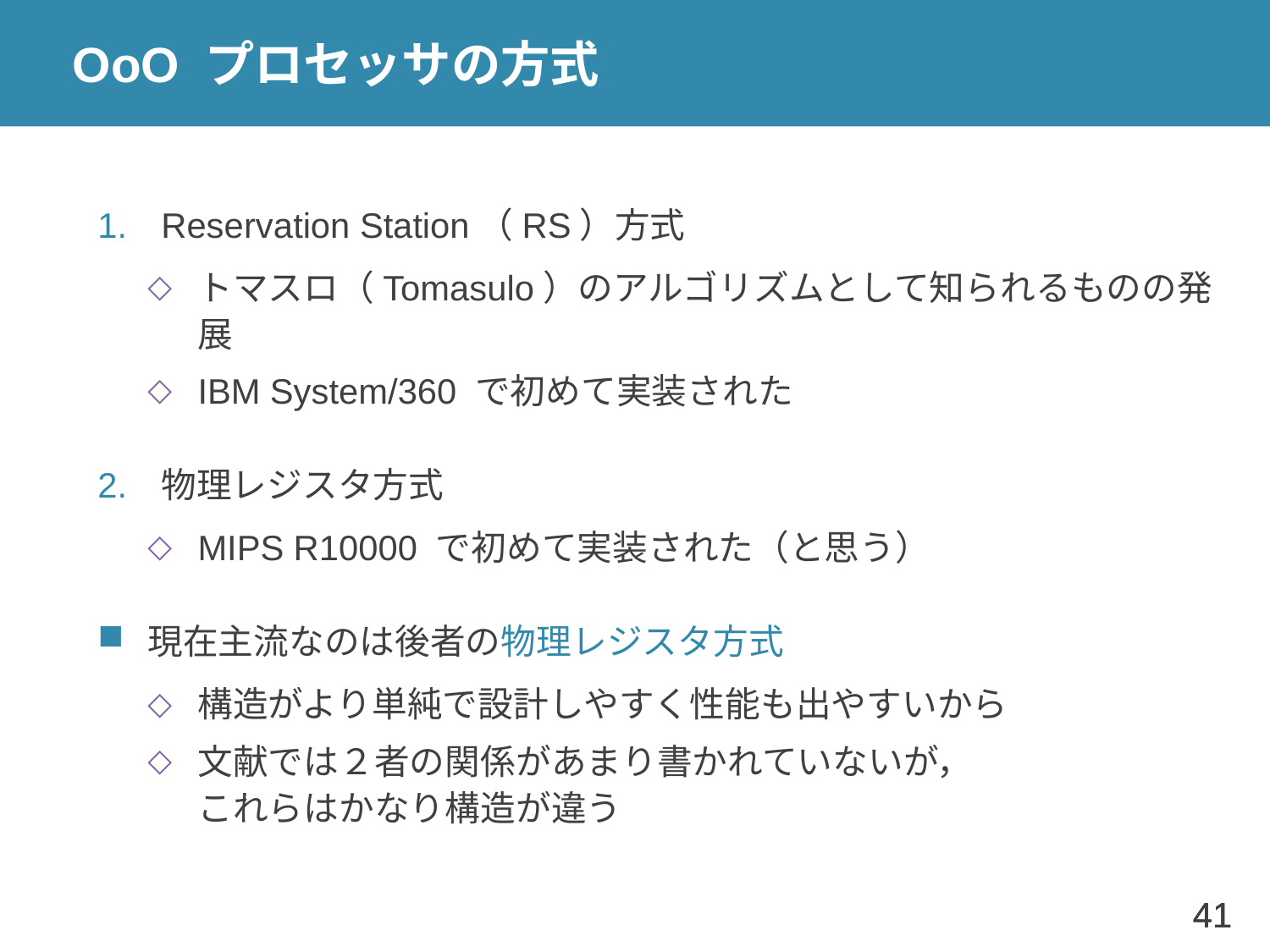

# OoO プロセッサの方式
Reservation Station（RS）方式
トマスロ（Tomasulo）のアルゴリズムとして知られるものの発展
IBM System/360 で初めて実装された
物理レジスタ方式
MIPS R10000 で初めて実装された（と思う）
現在主流なのは後者の物理レジスタ方式
構造がより単純で設計しやすく性能も出やすいから
文献では２者の関係があまり書かれていないが，
これらはかなり構造が違う